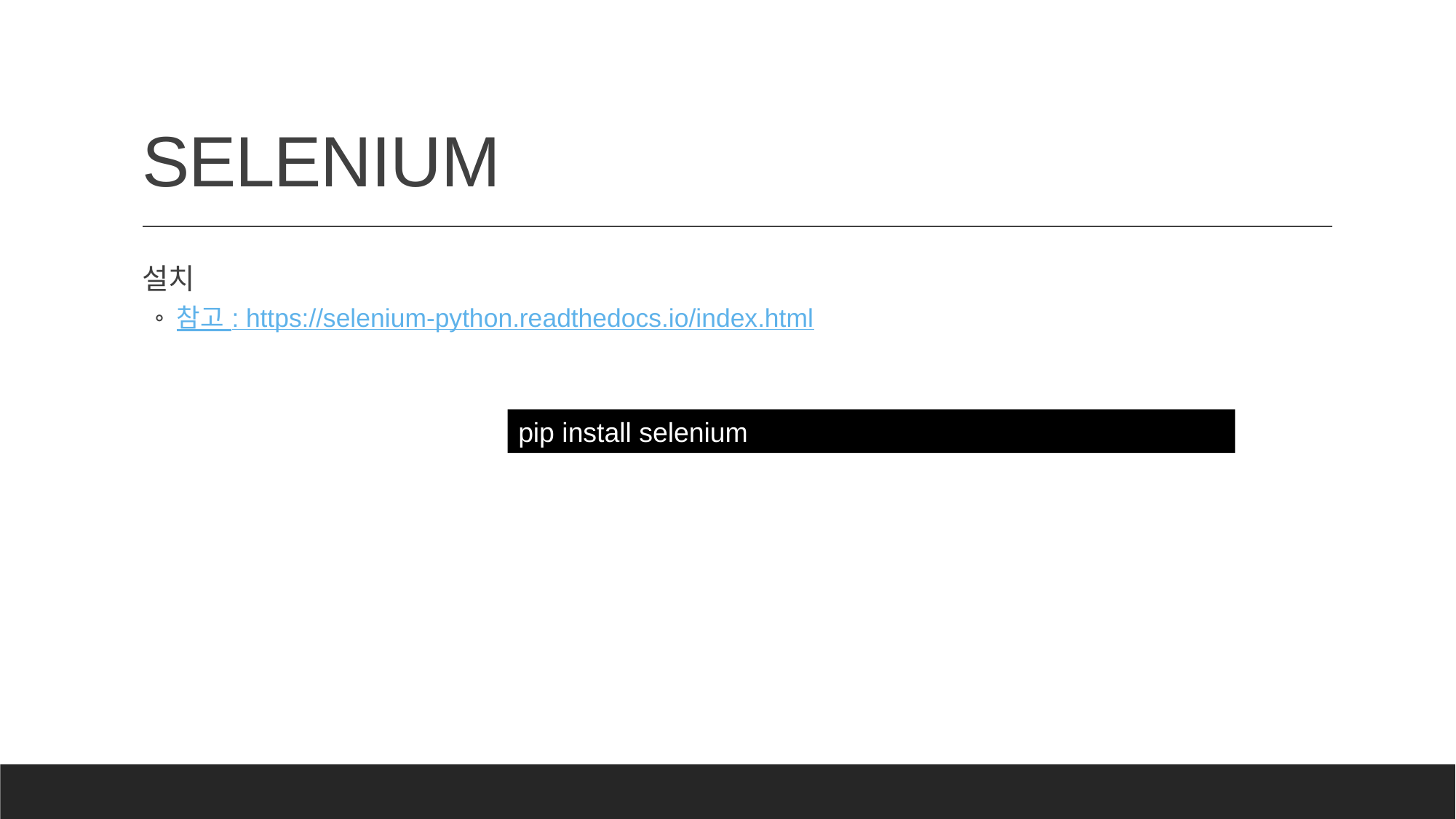

# SELENIUM
설치
참고 : https://selenium-python.readthedocs.io/index.html

pip install selenium